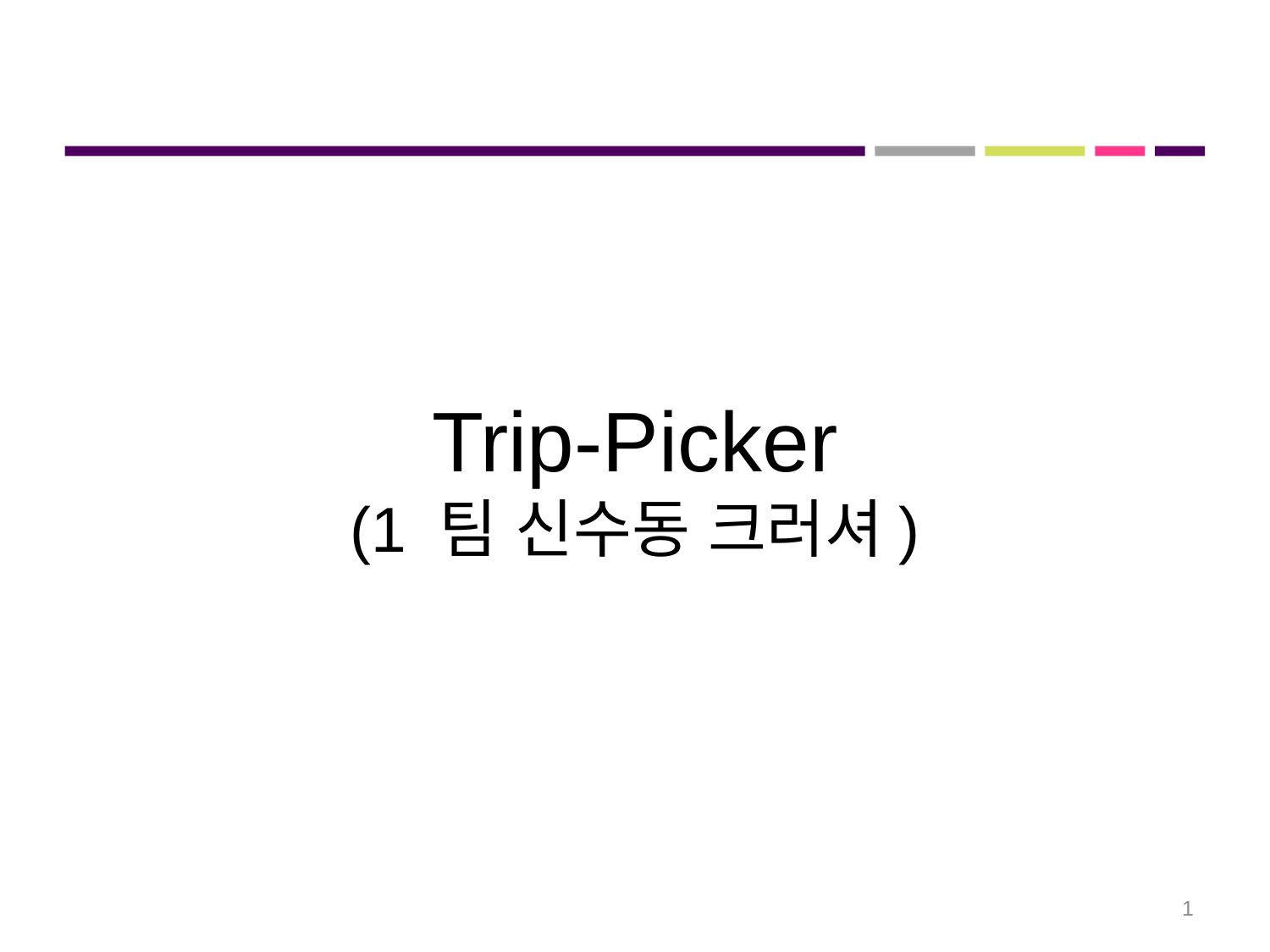

# Trip-Picker (1 팀 신수동 크러셔)
1